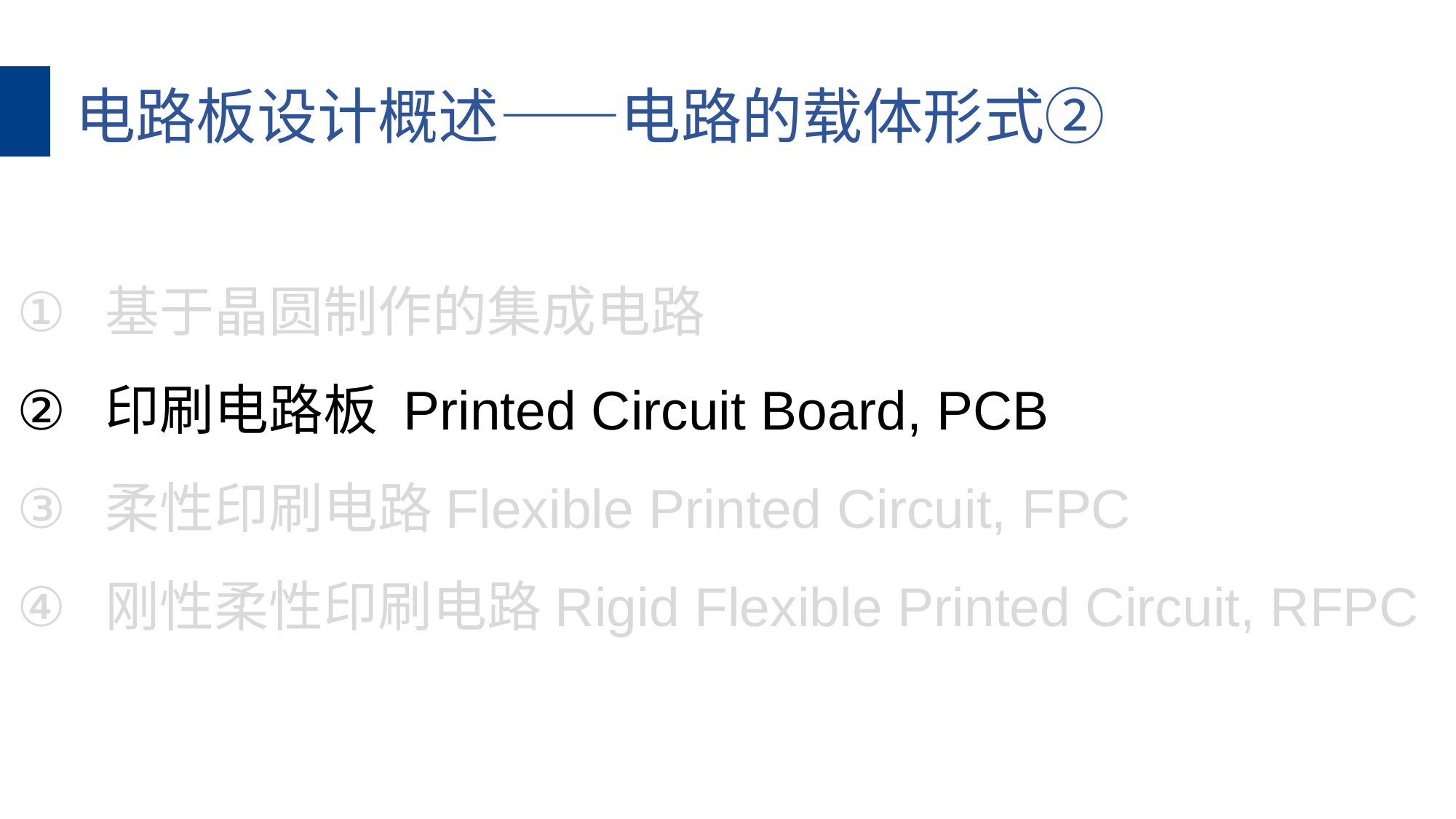

电路板设计概述——电路的载体形式②
基于晶圆制作的集成电路
印刷电路板 Printed Circuit Board, PCB
柔性印刷电路Flexible Printed Circuit, FPC
刚性柔性印刷电路Rigid Flexible Printed Circuit, RFPC